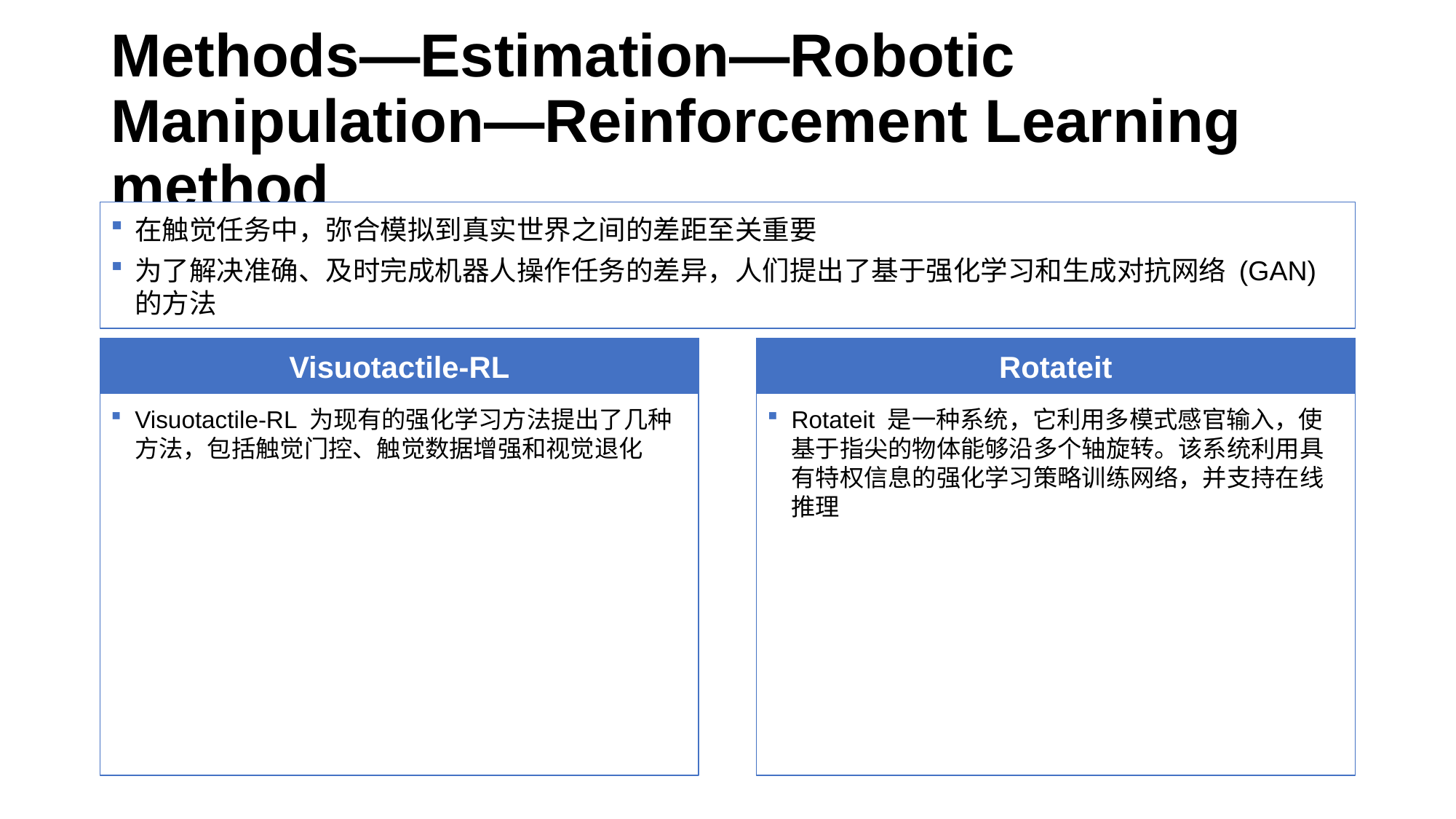

# Methods—Estimation—Robotic Manipulation—Reinforcement Learning method
在触觉任务中，弥合模拟到真实世界之间的差距至关重要
为了解决准确、及时完成机器人操作任务的差异，人们提出了基于强化学习和生成对抗网络 (GAN) 的方法

Visuotactile-RL
Rotateit
Visuotactile-RL 为现有的强化学习方法提出了几种方法，包括触觉门控、触觉数据增强和视觉退化

Rotateit 是一种系统，它利用多模式感官输入，使基于指尖的物体能够沿多个轴旋转。该系统利用具有特权信息的强化学习策略训练网络，并支持在线推理